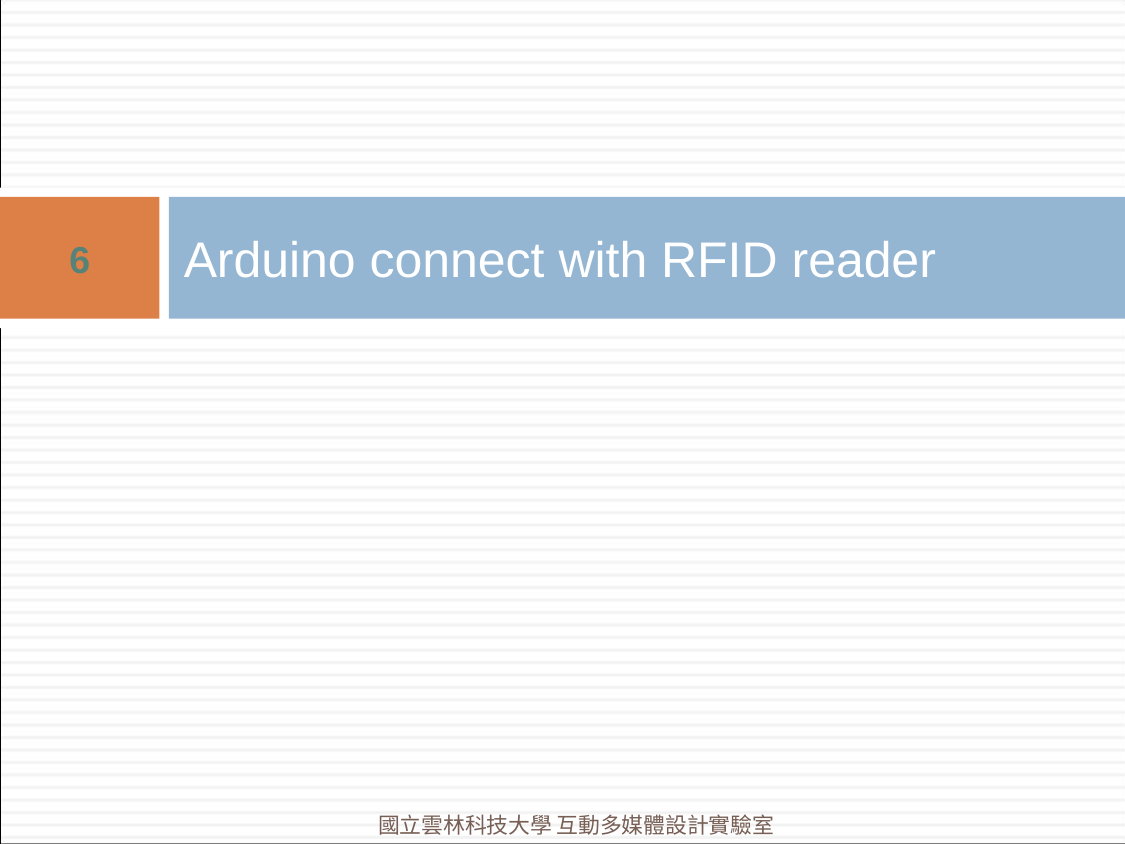

# Arduino connect with RFID reader
6
國立雲林科技大學 互動多媒體設計實驗室